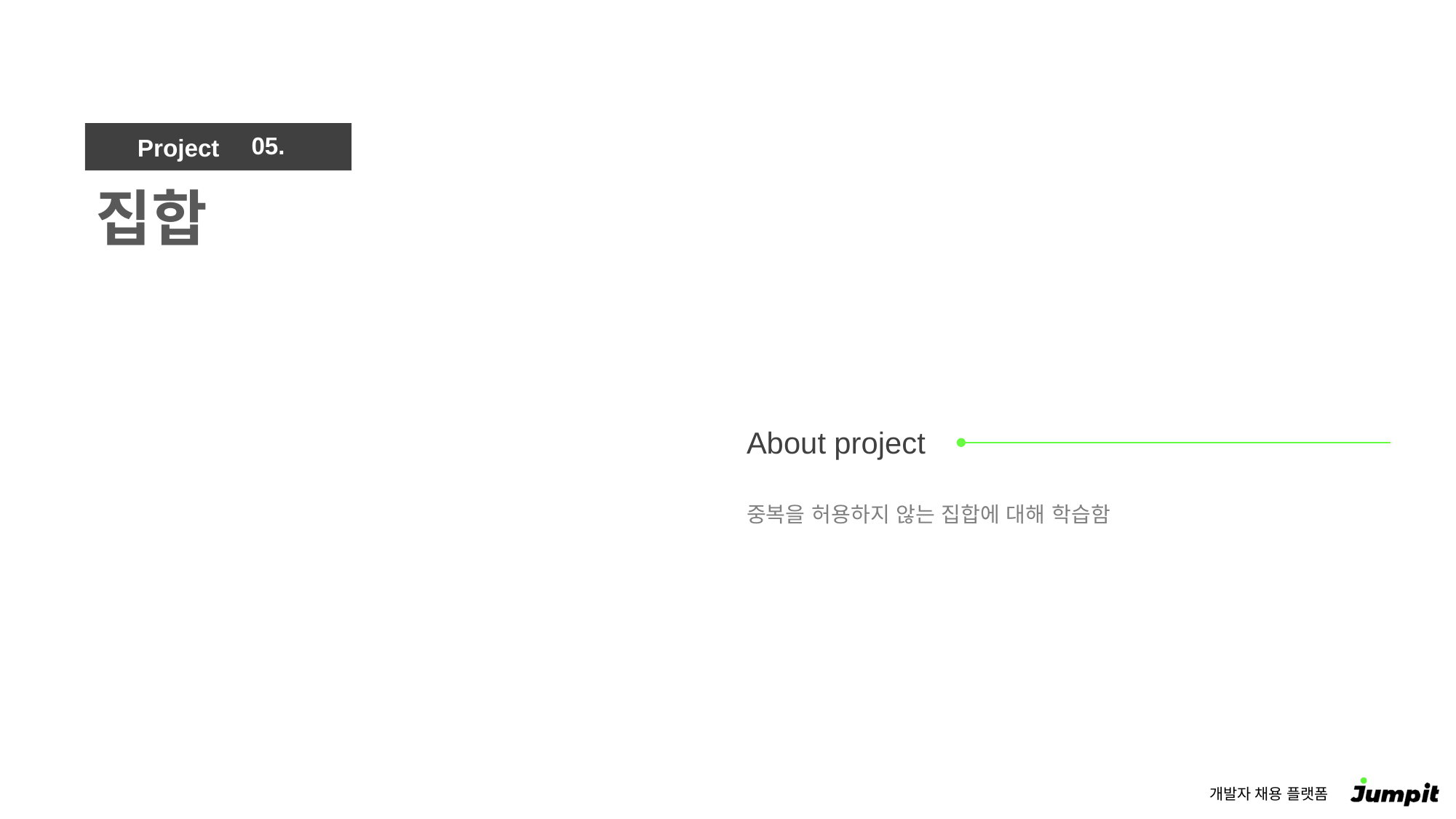

05.
집합
중복을 허용하지 않는 집합에 대해 학습함